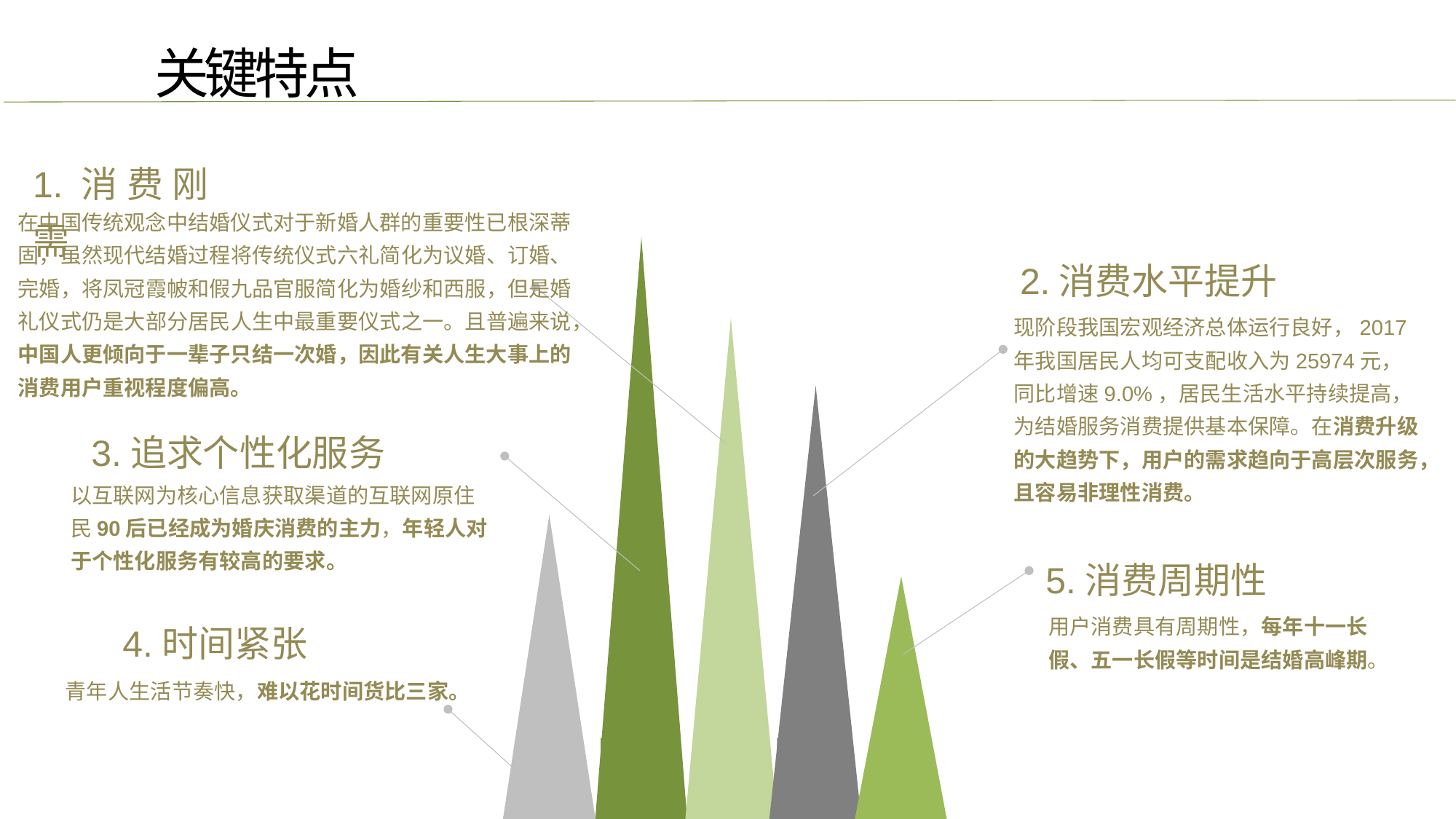

关键特点
1.消费刚需
在中国传统观念中结婚仪式对于新婚人群的重要性已根深蒂固，虽然现代结婚过程将传统仪式六礼简化为议婚、订婚、完婚，将凤冠霞帔和假九品官服简化为婚纱和西服，但是婚礼仪式仍是大部分居民人生中最重要仪式之一。且普遍来说，中国人更倾向于一辈子只结一次婚，因此有关人生大事上的消费用户重视程度偏高。

2.消费水平提升
现阶段我国宏观经济总体运行良好，2017年我国居民人均可支配收入为25974元，同比增速9.0%，居民生活水平持续提高，为结婚服务消费提供基本保障。在消费升级的大趋势下，用户的需求趋向于高层次服务，且容易非理性消费。

3.追求个性化服务
以互联网为核心信息获取渠道的互联网原住民90后已经成为婚庆消费的主力，年轻人对于个性化服务有较高的要求。

5.消费周期性
用户消费具有周期性，每年十一长假、五一长假等时间是结婚高峰期。

4.时间紧张
青年人生活节奏快，难以花时间货比三家。